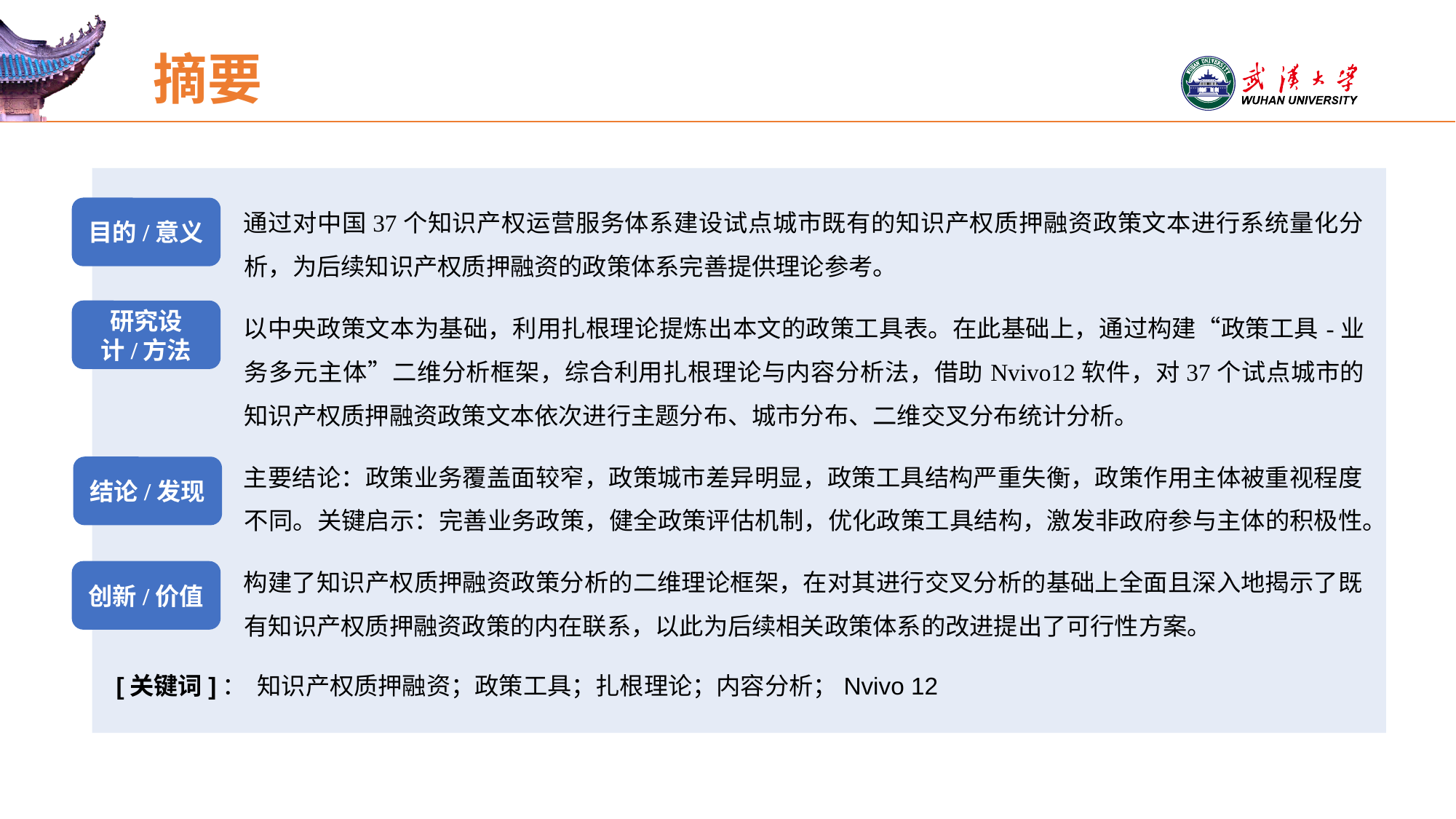

摘要

通过对中国37个知识产权运营服务体系建设试点城市既有的知识产权质押融资政策文本进行系统量化分析，为后续知识产权质押融资的政策体系完善提供理论参考。
以中央政策文本为基础，利用扎根理论提炼出本文的政策工具表。在此基础上，通过构建“政策工具-业务多元主体”二维分析框架，综合利用扎根理论与内容分析法，借助Nvivo12软件，对37个试点城市的知识产权质押融资政策文本依次进行主题分布、城市分布、二维交叉分布统计分析。
主要结论：政策业务覆盖面较窄，政策城市差异明显，政策工具结构严重失衡，政策作用主体被重视程度不同。关键启示：完善业务政策，健全政策评估机制，优化政策工具结构，激发非政府参与主体的积极性。
构建了知识产权质押融资政策分析的二维理论框架，在对其进行交叉分析的基础上全面且深入地揭示了既有知识产权质押融资政策的内在联系，以此为后续相关政策体系的改进提出了可行性方案。
目的/意义
研究设计/方法
结论/发现
创新/价值
[关键词]：  知识产权质押融资；政策工具；扎根理论；内容分析；Nvivo 12